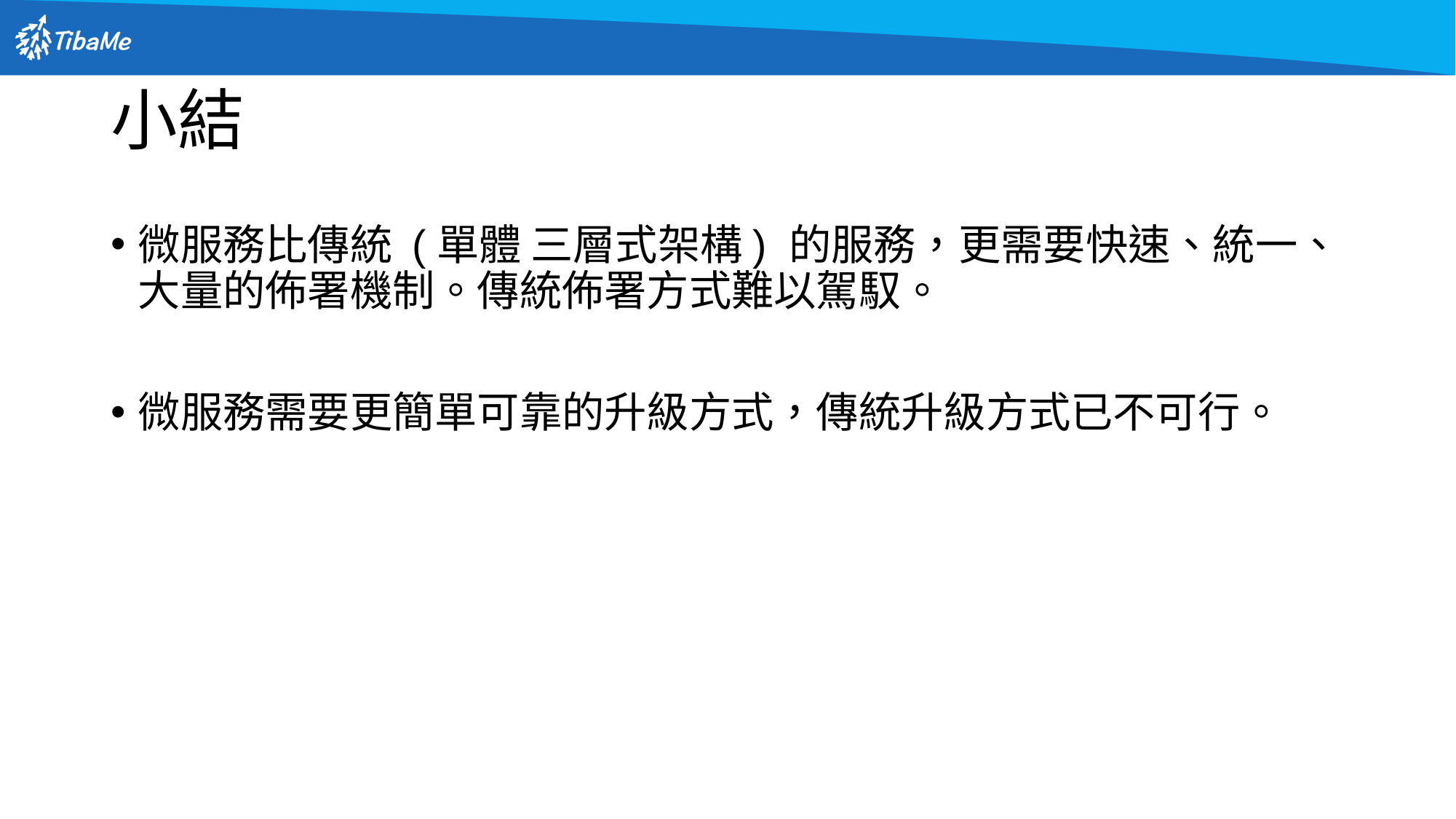

# 小結
微服務比傳統 (單體 三層式架構) 的服務，更需要快速、統一、大量的佈署機制。傳統佈署方式難以駕馭。

微服務需要更簡單可靠的升級方式，傳統升級方式已不可行。